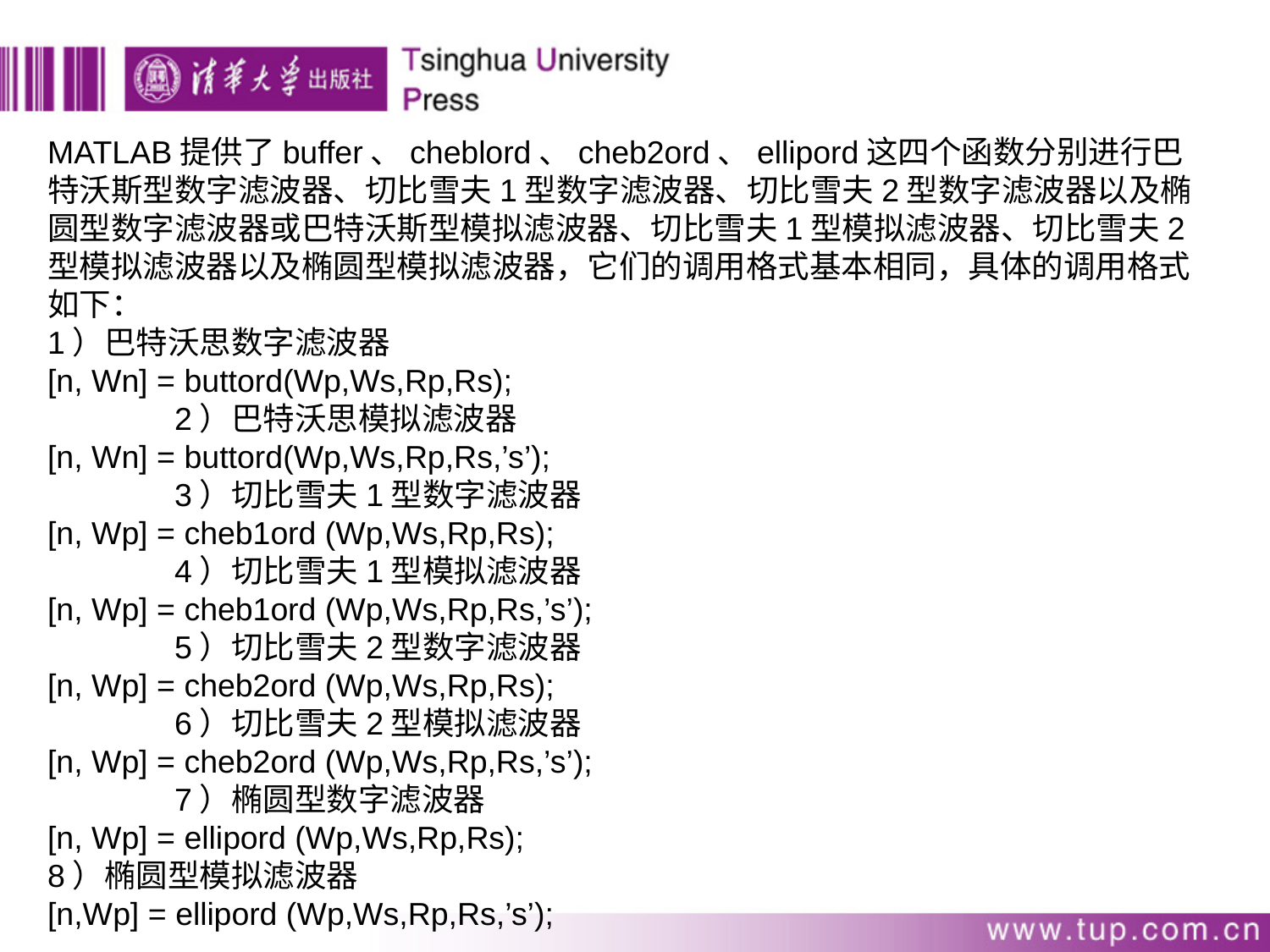

MATLAB提供了buffer、cheblord、cheb2ord、ellipord这四个函数分别进行巴特沃斯型数字滤波器、切比雪夫1型数字滤波器、切比雪夫2型数字滤波器以及椭圆型数字滤波器或巴特沃斯型模拟滤波器、切比雪夫1型模拟滤波器、切比雪夫2型模拟滤波器以及椭圆型模拟滤波器，它们的调用格式基本相同，具体的调用格式如下：
1）巴特沃思数字滤波器
[n, Wn] = buttord(Wp,Ws,Rp,Rs);
	2）巴特沃思模拟滤波器
[n, Wn] = buttord(Wp,Ws,Rp,Rs,’s’);
	3）切比雪夫1型数字滤波器
[n, Wp] = cheb1ord (Wp,Ws,Rp,Rs);
	4）切比雪夫1型模拟滤波器
[n, Wp] = cheb1ord (Wp,Ws,Rp,Rs,’s’);
	5）切比雪夫2型数字滤波器
[n, Wp] = cheb2ord (Wp,Ws,Rp,Rs);
	6）切比雪夫2型模拟滤波器
[n, Wp] = cheb2ord (Wp,Ws,Rp,Rs,’s’);
	7）椭圆型数字滤波器
[n, Wp] = ellipord (Wp,Ws,Rp,Rs);
8）椭圆型模拟滤波器
[n,Wp] = ellipord (Wp,Ws,Rp,Rs,’s’);